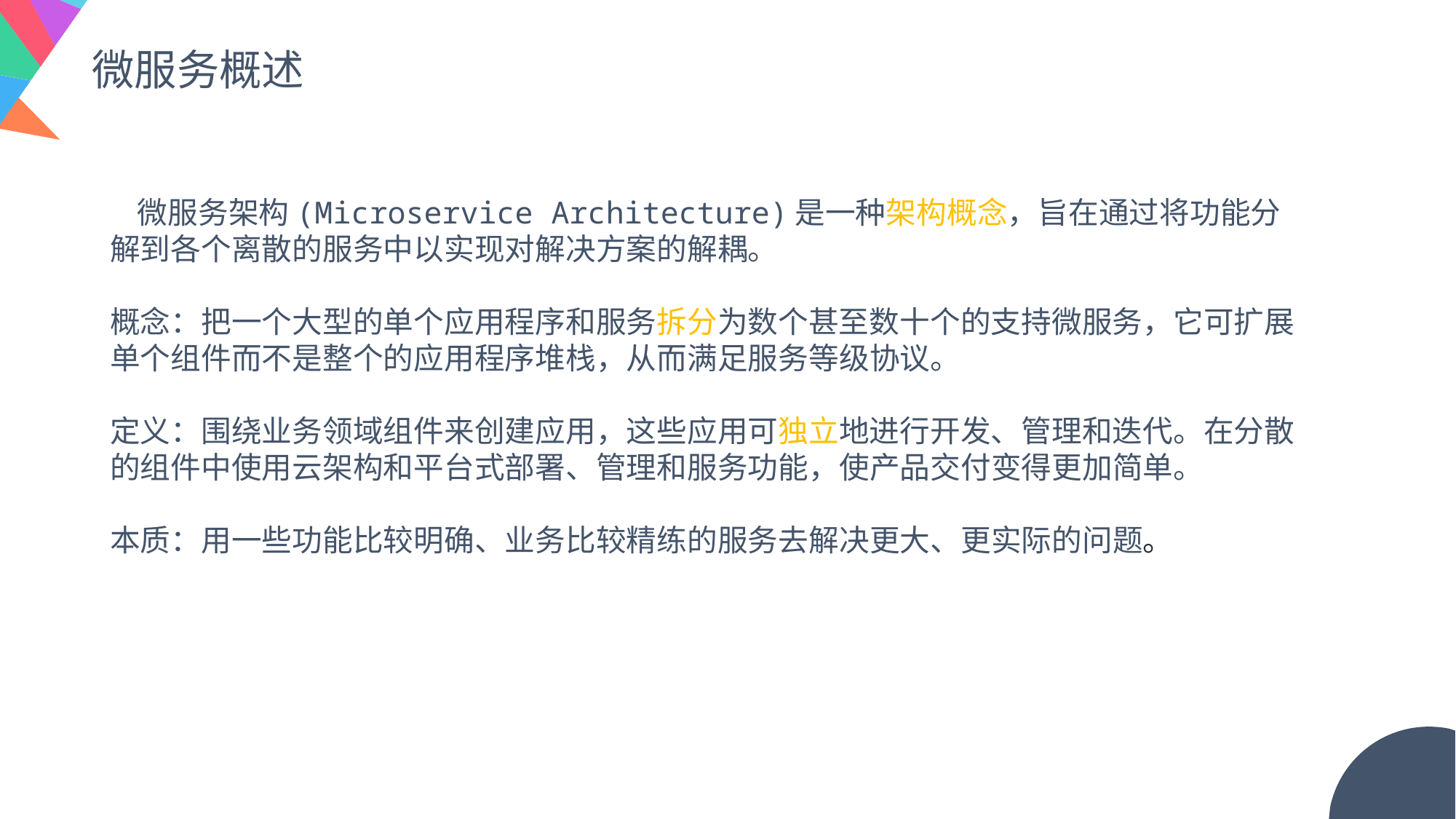

微服务概述
   微服务架构(Microservice Architecture)是一种架构概念，旨在通过将功能分解到各个离散的服务中以实现对解决方案的解耦。

概念：把一个大型的单个应用程序和服务拆分为数个甚至数十个的支持微服务，它可扩展单个组件而不是整个的应用程序堆栈，从而满足服务等级协议。

定义：围绕业务领域组件来创建应用，这些应用可独立地进行开发、管理和迭代。在分散的组件中使用云架构和平台式部署、管理和服务功能，使产品交付变得更加简单。

本质：用一些功能比较明确、业务比较精练的服务去解决更大、更实际的问题。